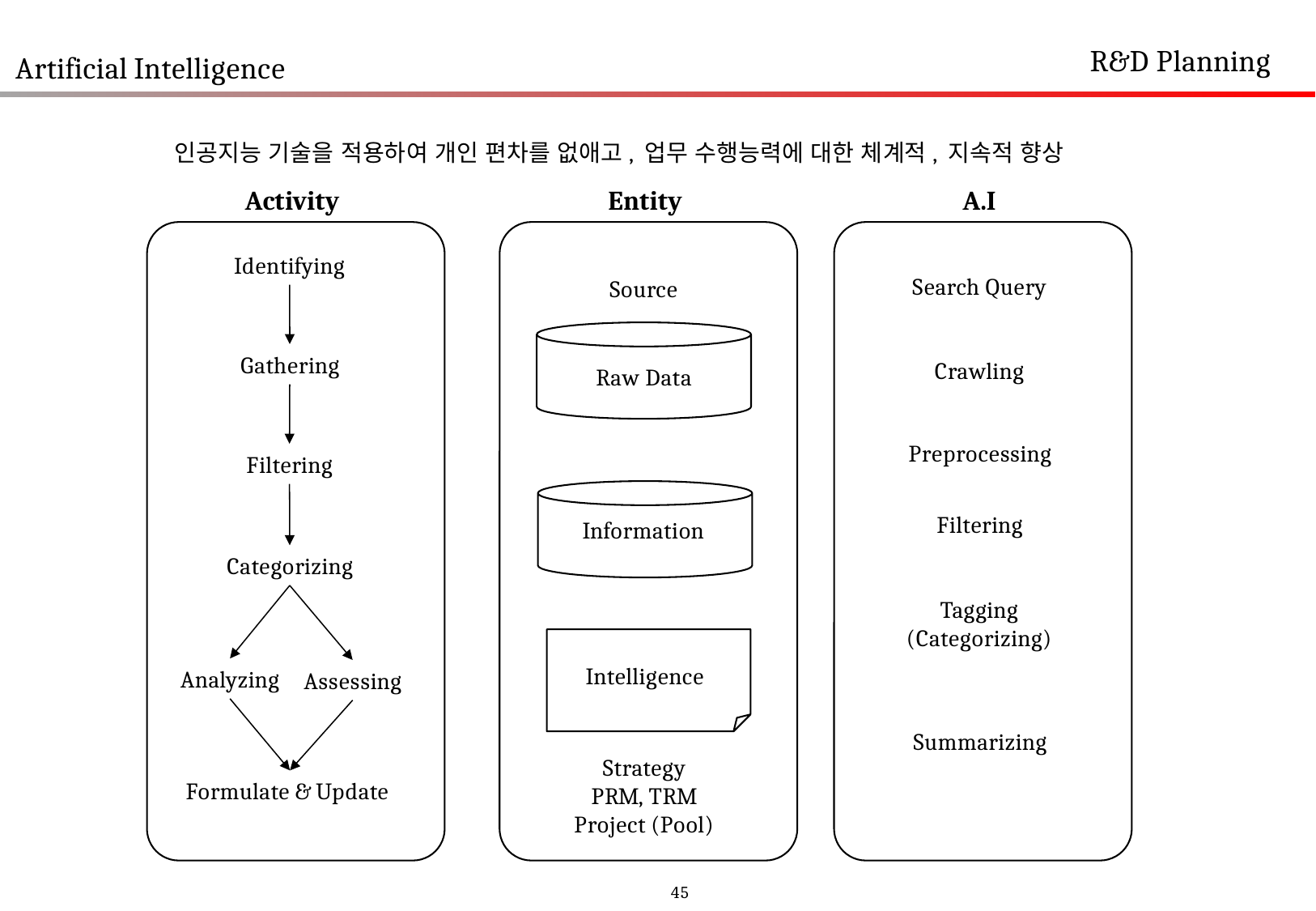

R&D Planning
Artificial Intelligence
 인공지능 기술을 적용하여 개인 편차를 없애고, 업무 수행능력에 대한 체계적, 지속적 향상
Activity
Entity
A.I

Identifying
Search Query
Source

Gathering
Crawling
Raw Data
Preprocessing
Filtering

Filtering
Information
Categorizing
Tagging
(Categorizing)

Intelligence
Analyzing
Assessing
Summarizing
Strategy
PRM, TRM
Project (Pool)
Formulate & Update
45